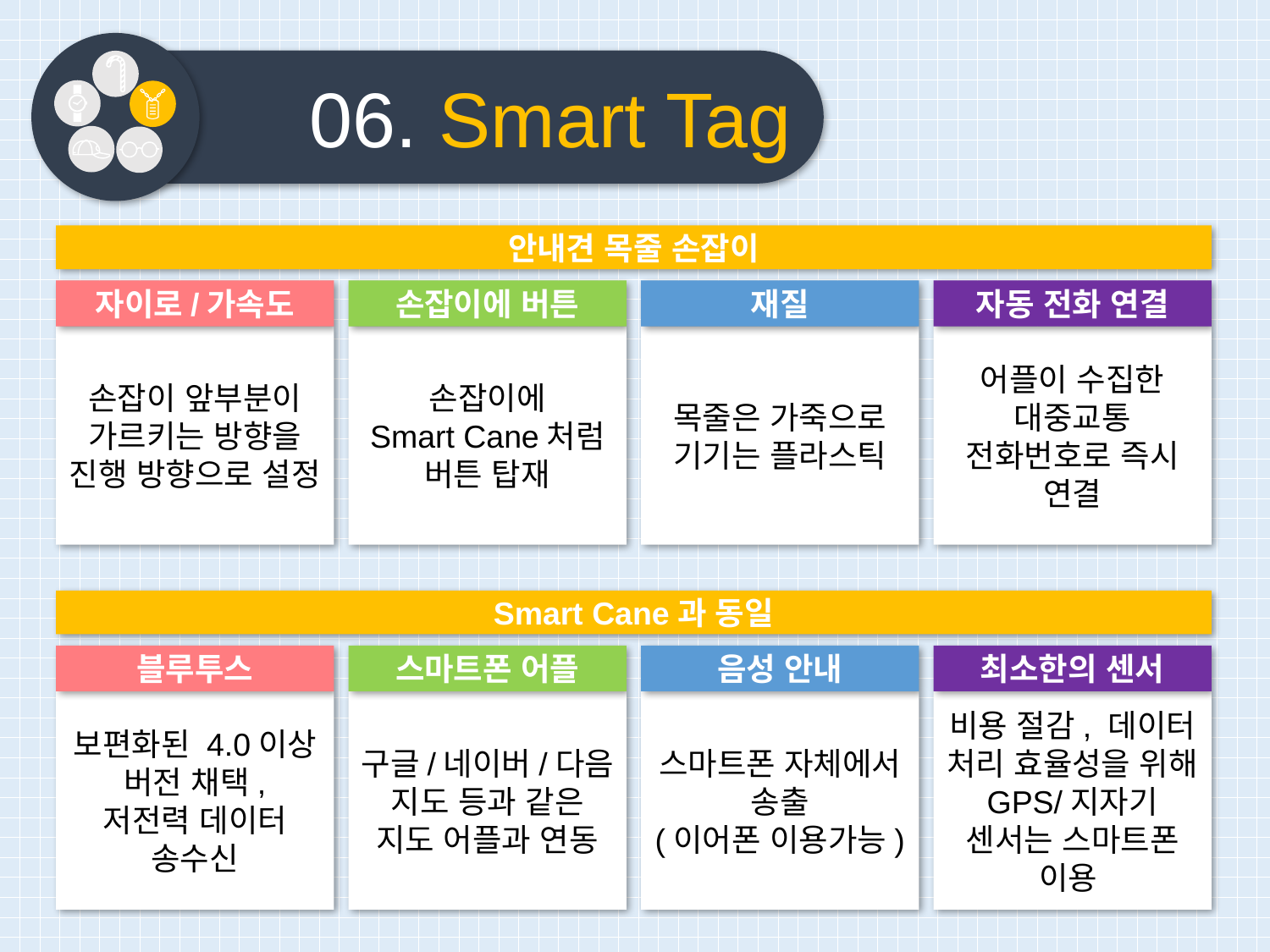

06. Smart Tag
안내견 목줄 손잡이
자이로/가속도
손잡이에 버튼
재질
자동 전화 연결
손잡이 앞부분이 가르키는 방향을 진행 방향으로 설정
손잡이에
Smart Cane처럼
버튼 탑재
목줄은 가죽으로 기기는 플라스틱
어플이 수집한 대중교통 전화번호로 즉시 연결
Smart Cane과 동일
블루투스
스마트폰 어플
음성 안내
최소한의 센서
보편화된 4.0이상 버전 채택,
저전력 데이터 송수신
구글/네이버/다음 지도 등과 같은 지도 어플과 연동
스마트폰 자체에서 송출
(이어폰 이용가능)
비용 절감, 데이터 처리 효율성을 위해 GPS/지자기 센서는 스마트폰 이용